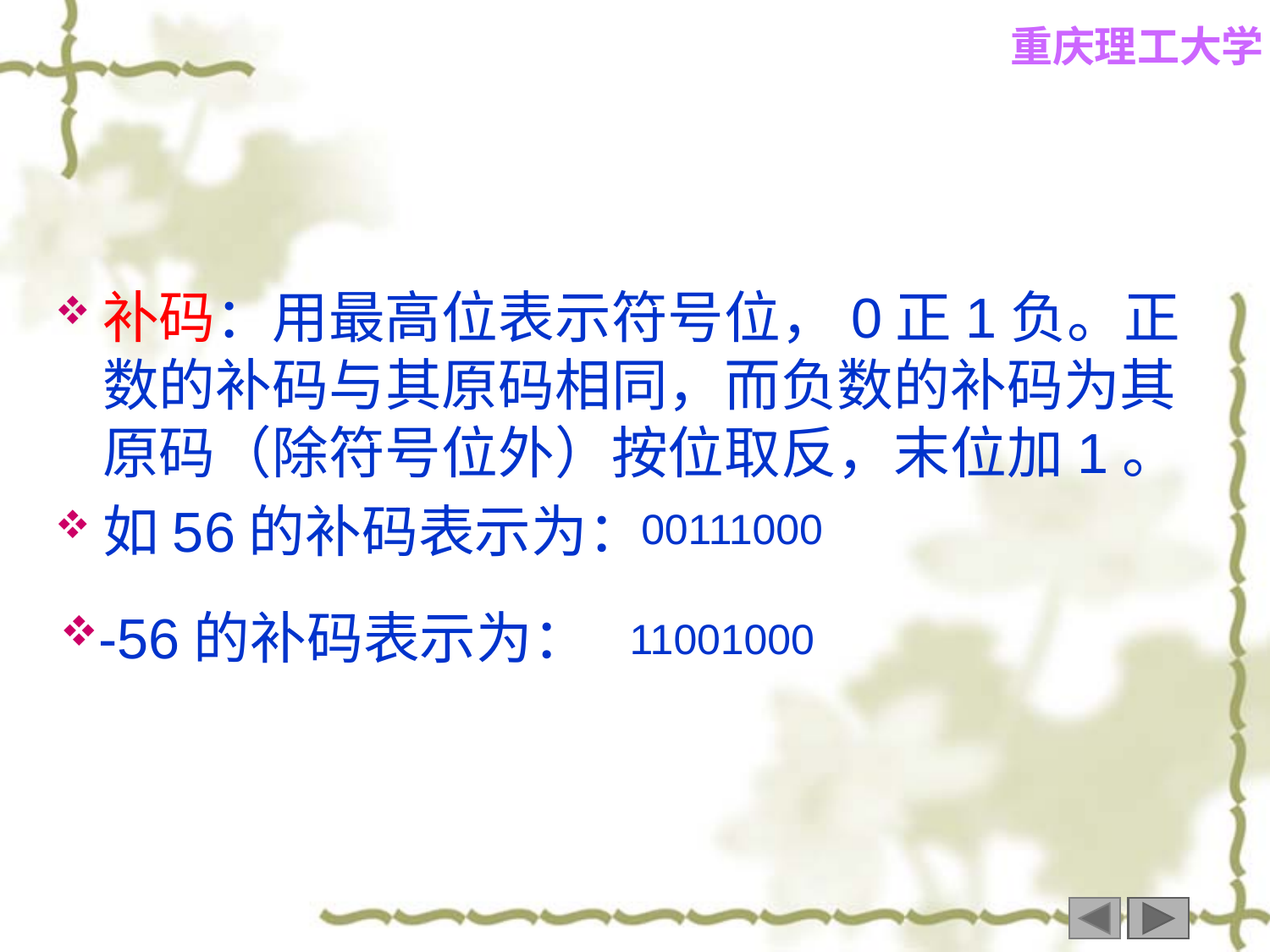

补码：用最高位表示符号位，0正1负。正数的补码与其原码相同，而负数的补码为其原码（除符号位外）按位取反，末位加1。
如56的补码表示为：

00111000
-56的补码表示为：
11001000